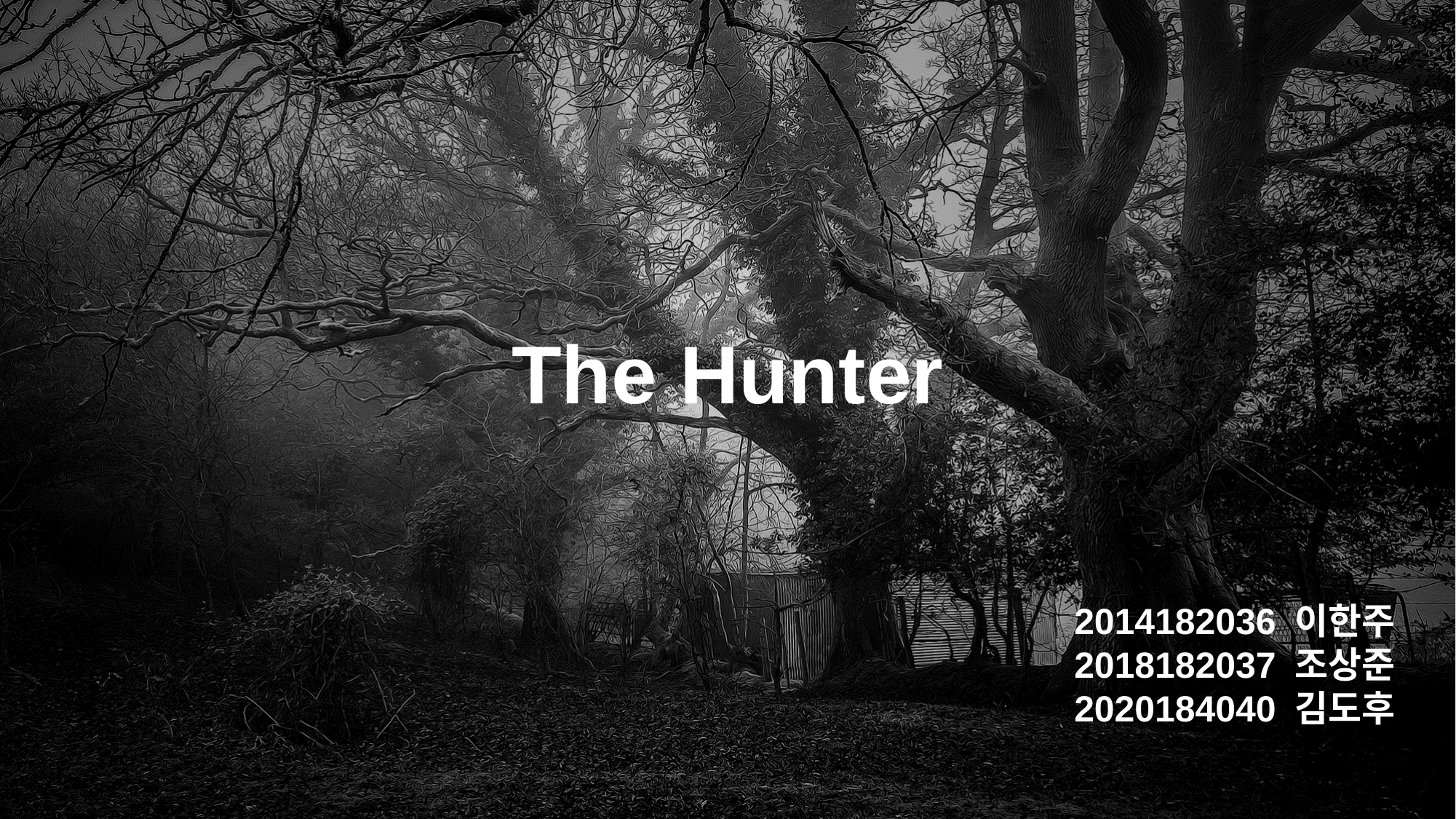

The Hunter
2014182036 이한주
2018182037 조상준
2020184040 김도후